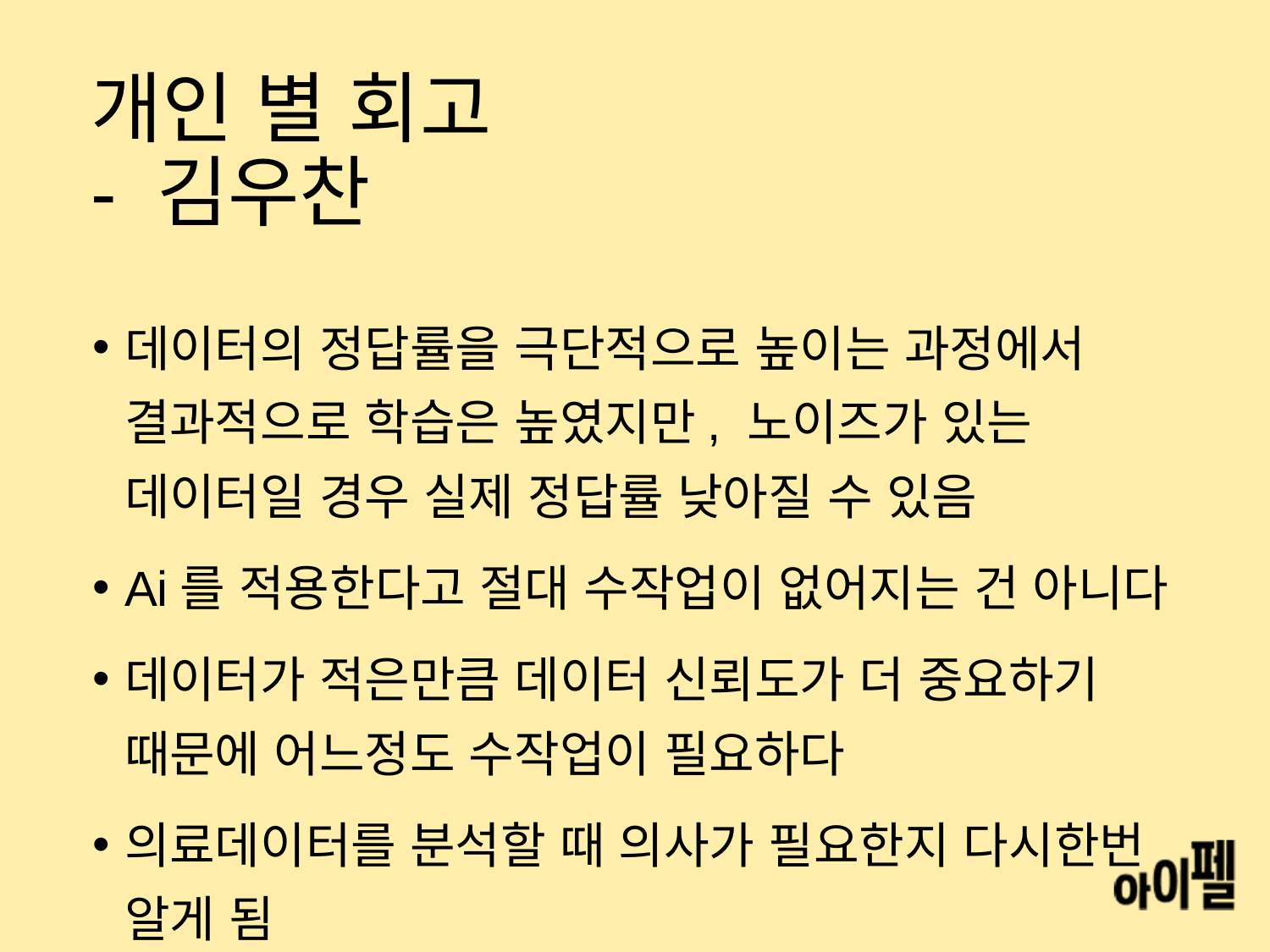

# 개인 별 회고 - 김우찬
데이터의 정답률을 극단적으로 높이는 과정에서 결과적으로 학습은 높였지만, 노이즈가 있는 데이터일 경우 실제 정답률 낮아질 수 있음
Ai를 적용한다고 절대 수작업이 없어지는 건 아니다
데이터가 적은만큼 데이터 신뢰도가 더 중요하기 때문에 어느정도 수작업이 필요하다
의료데이터를 분석할 때 의사가 필요한지 다시한번 알게 됨